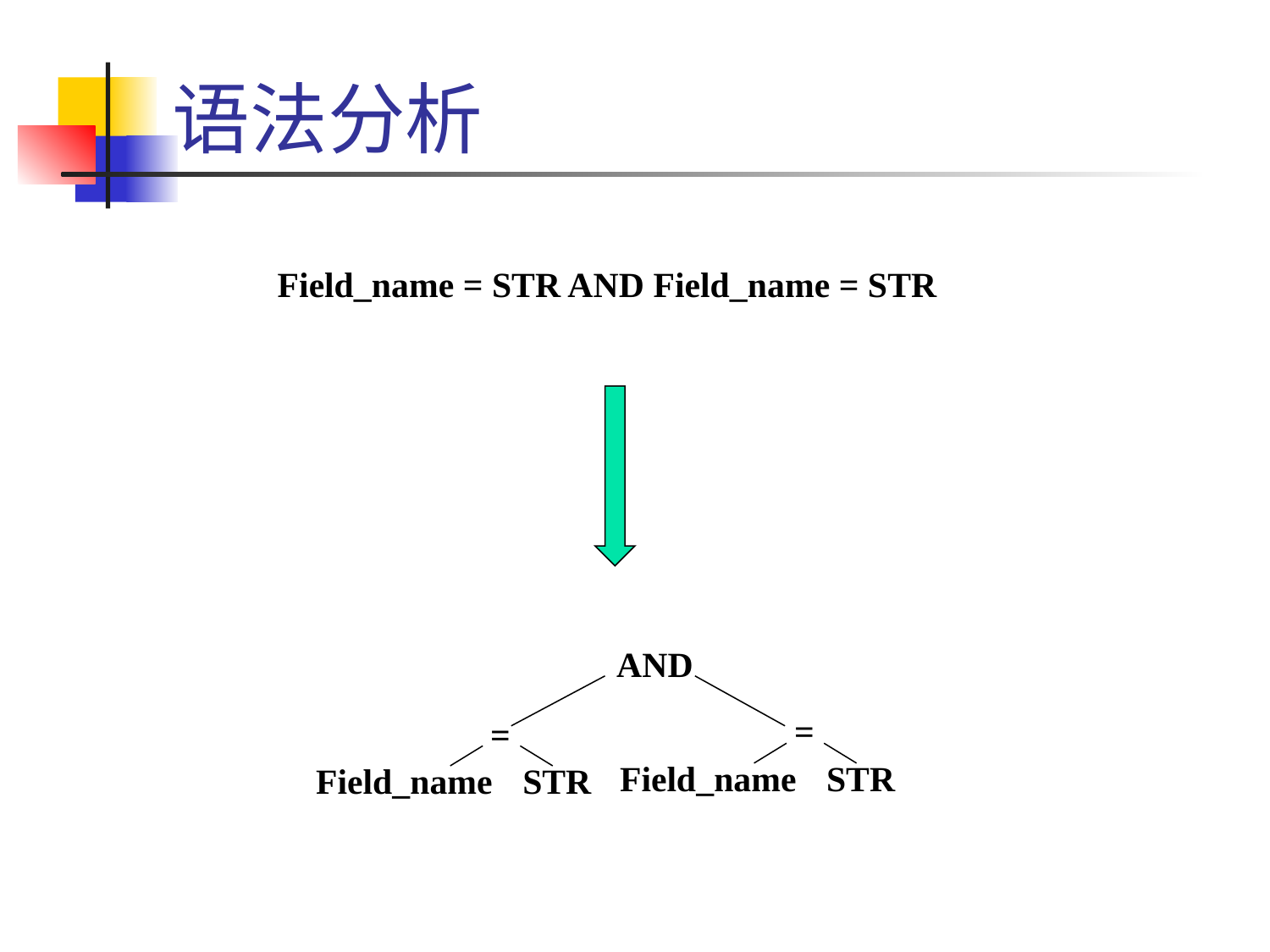

# 语法分析
Field_name = STR AND Field_name = STR

AND

=
=

Field_name
STR
Field_name
STR